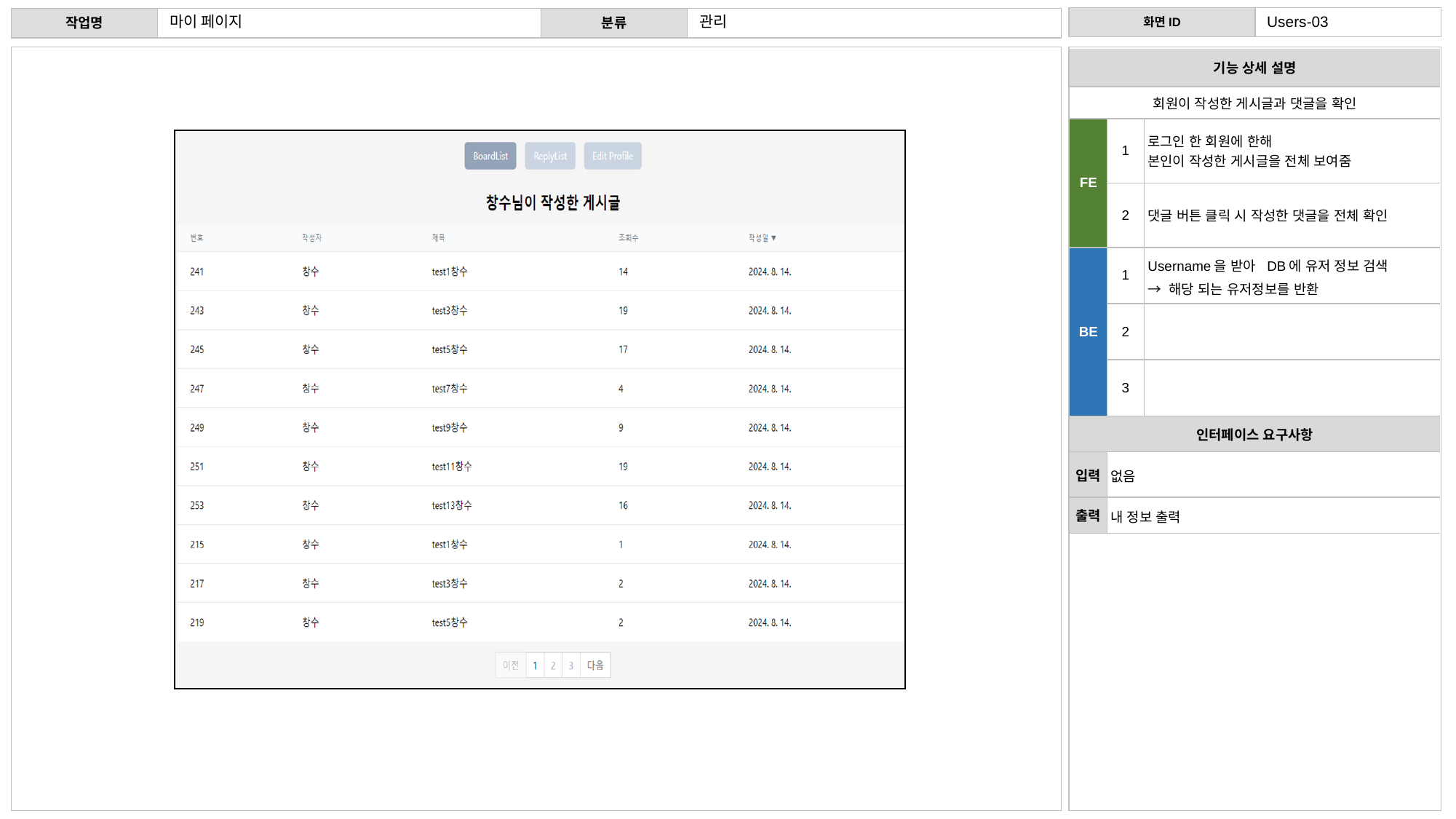

마이 페이지
관리
Users-03
| 기능 상세 설명 | 기능 상세 설명 |  |
| --- | --- | --- |
| 회원이 작성한 게시글과 댓글을 확인 | 서비스 이용을 위한 회원 가입 | 서비스 이용을 위한 회원 가입 |
| FE | 1 | 로그인 한 회원에 한해 본인이 작성한 게시글을 전체 보여줌 |
|  | 2 | 댓글 버튼 클릭 시 작성한 댓글을 전체 확인 |
| BE | 1 | Username을 받아 DB에 유저 정보 검색 → 해당 되는 유저정보를 반환 |
|  | 2 |  |
|  | 3 |  |
| 인터페이스 요구사항 | 인터페이스 요구사항 |  |
| 입력 | 없음 | 이메일(아이디), 이름, 비밀번호, 비밀번호 확인 입력 후 회원 가입 버튼 클릭 |
| 출력 | 내 정보 출력 | 로그인 페이지 |

마이 페이지